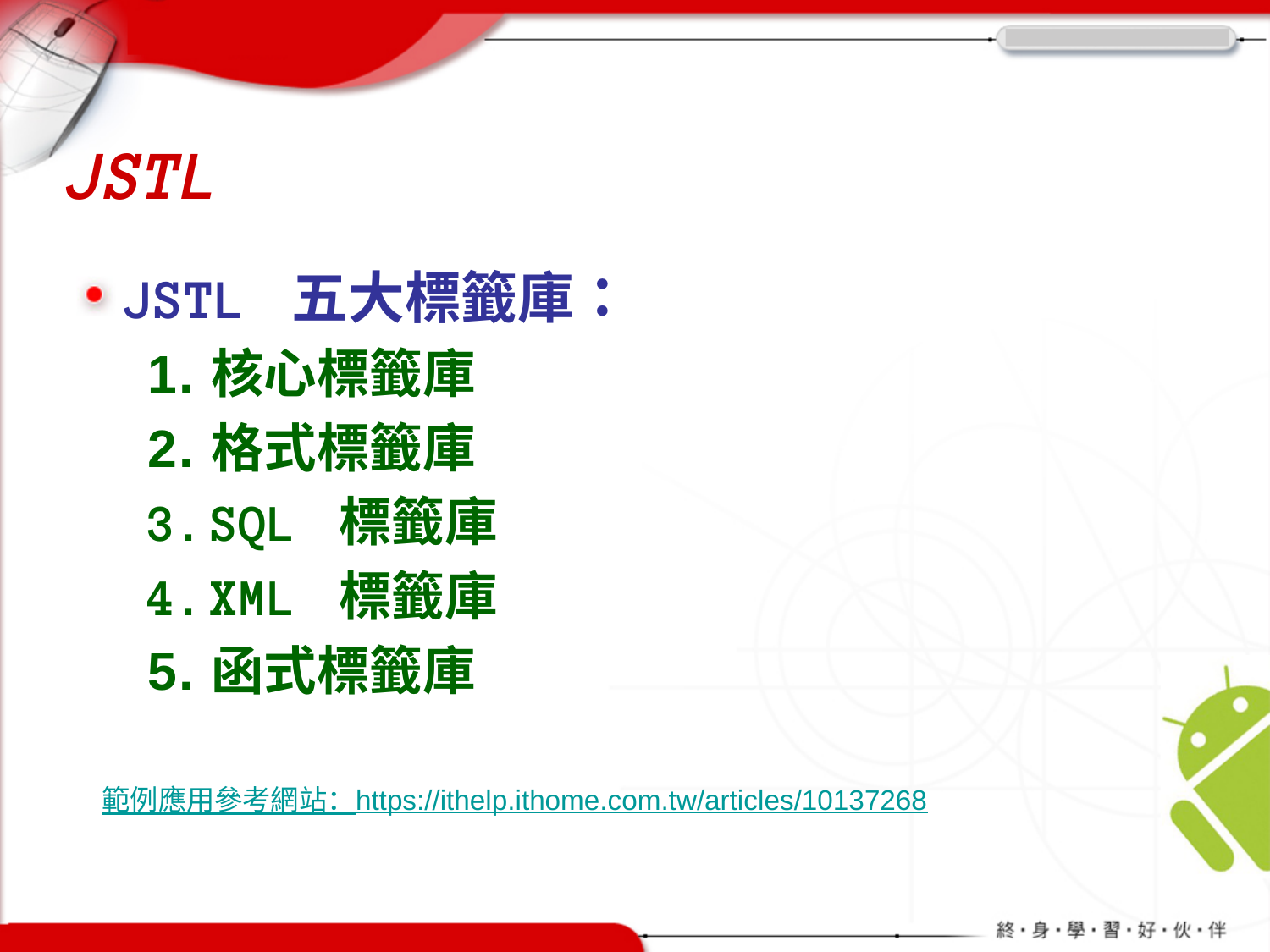

# JSTL
JSTL 五大標籤庫：
核心標籤庫
格式標籤庫
SQL 標籤庫
XML 標籤庫
函式標籤庫
範例應用參考網站：https://ithelp.ithome.com.tw/articles/10137268